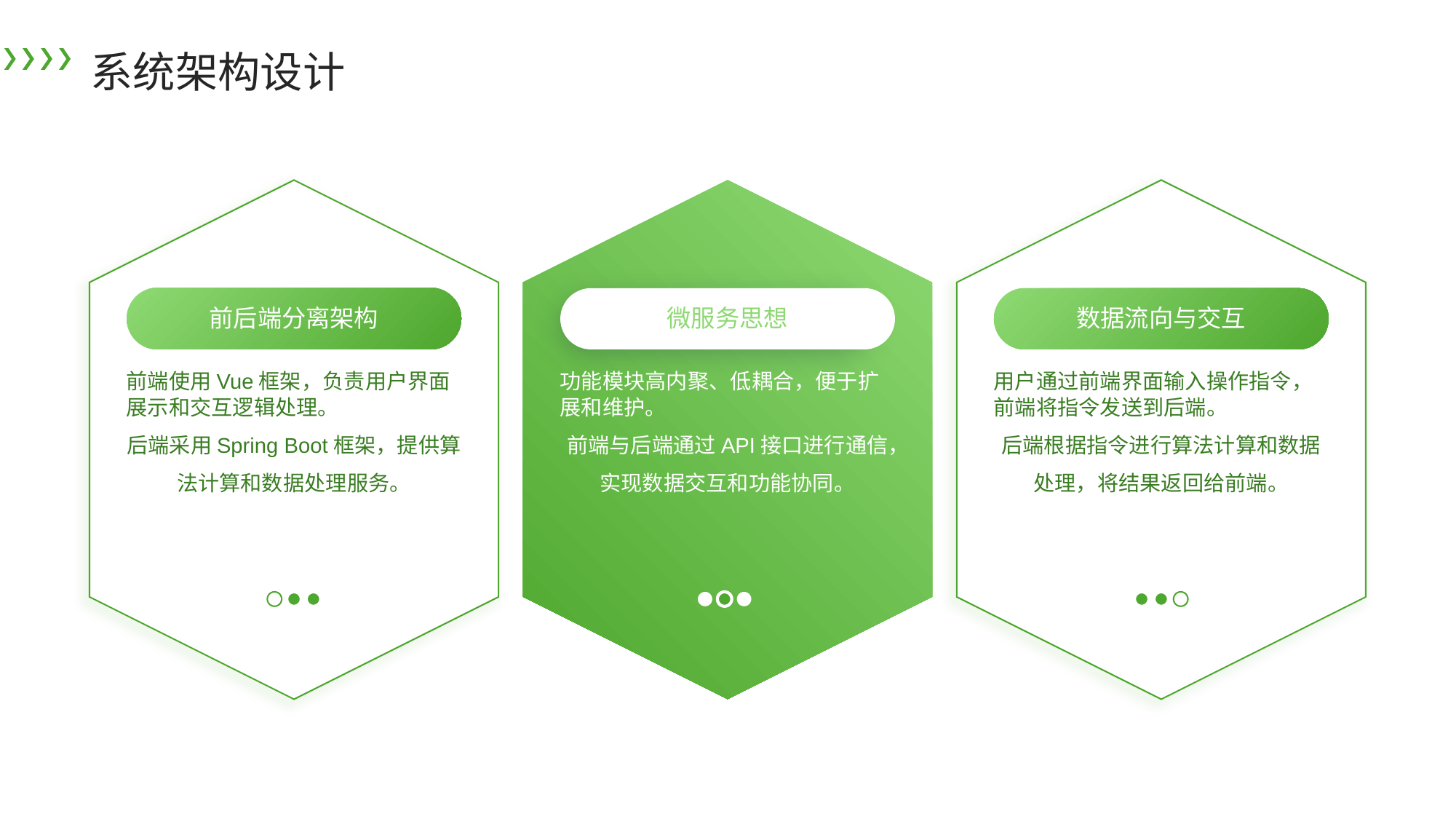

系统架构设计

微服务思想
前后端分离架构
数据流向与交互
前端使用Vue框架，负责用户界面展示和交互逻辑处理。
后端采用Spring Boot框架，提供算法计算和数据处理服务。
功能模块高内聚、低耦合，便于扩展和维护。
前端与后端通过API接口进行通信，实现数据交互和功能协同。
用户通过前端界面输入操作指令，前端将指令发送到后端。
后端根据指令进行算法计算和数据处理，将结果返回给前端。